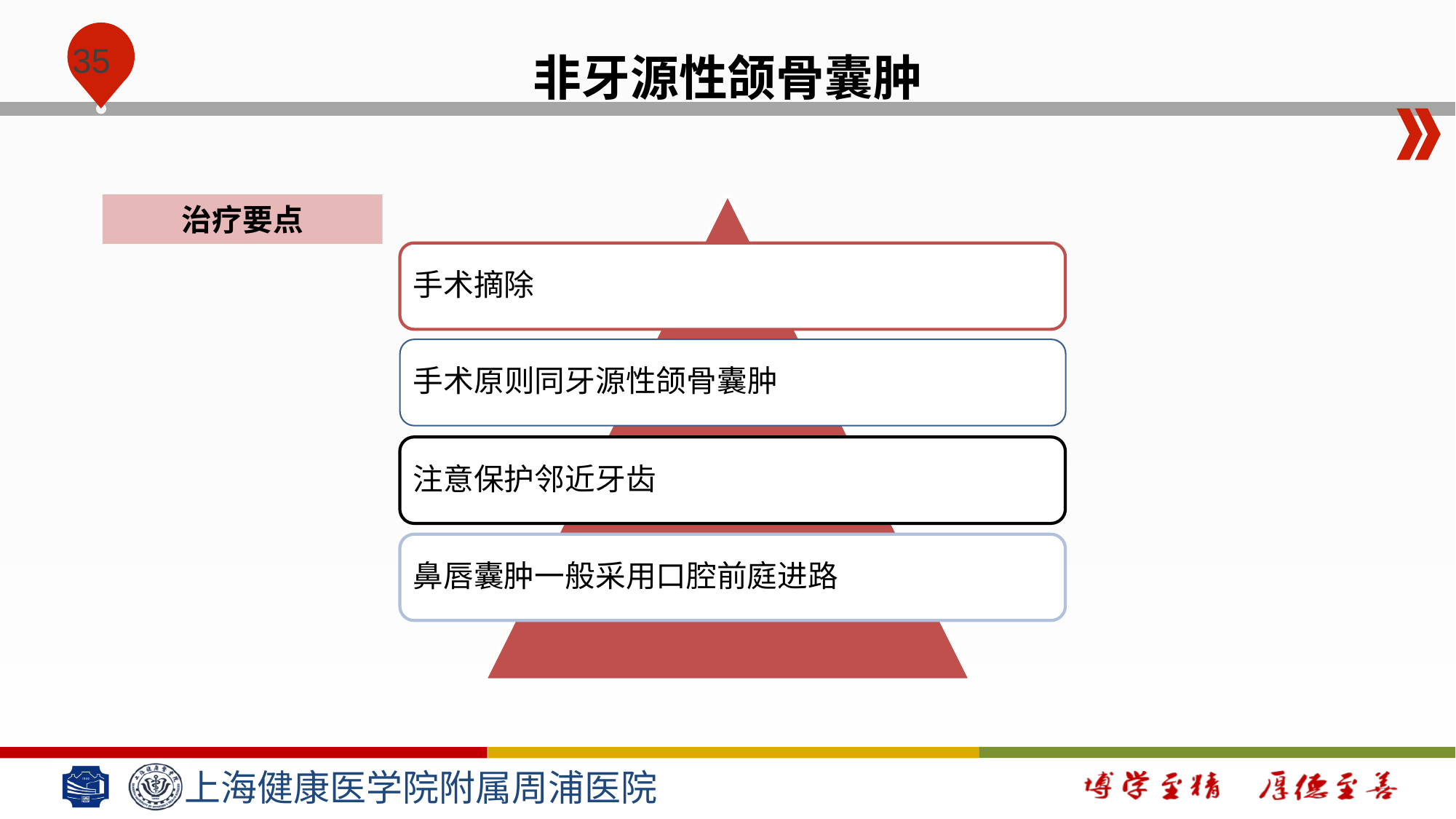

非牙源性颌骨囊肿

手术摘除
手术原则同牙源性颌骨囊肿
注意保护邻近牙齿
鼻唇囊肿一般采用口腔前庭进路
治疗要点